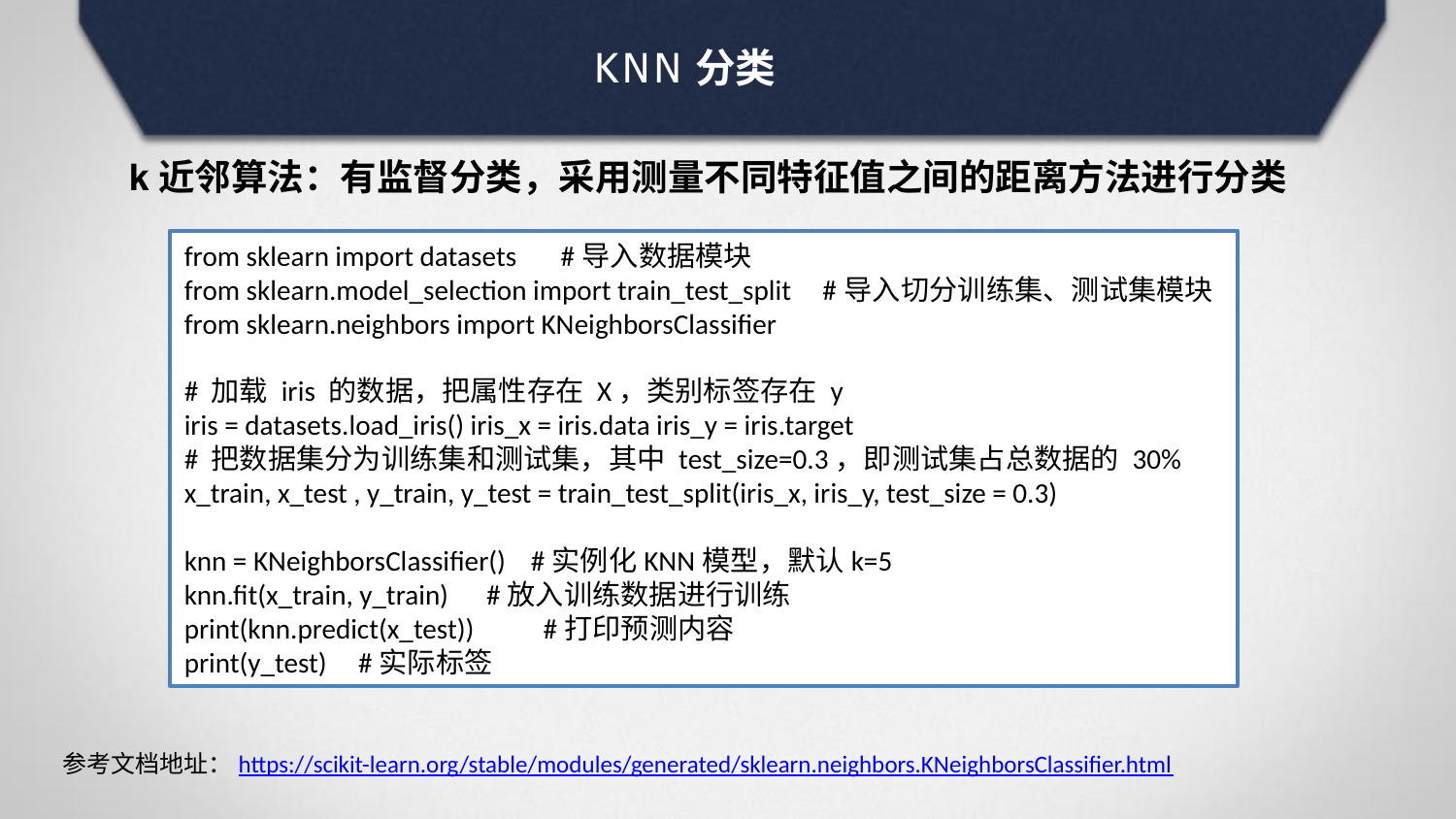

# KNN分类
k近邻算法：有监督分类，采用测量不同特征值之间的距离方法进行分类
from sklearn import datasets       #导入数据模块
from sklearn.model_selection import train_test_split     #导入切分训练集、测试集模块
from sklearn.neighbors import KNeighborsClassifier

# 加载 iris 的数据，把属性存在 X，类别标签存在 y
iris = datasets.load_iris() iris_x = iris.data iris_y = iris.target
# 把数据集分为训练集和测试集，其中 test_size=0.3，即测试集占总数据的 30%
x_train, x_test , y_train, y_test = train_test_split(iris_x, iris_y, test_size = 0.3)

knn = KNeighborsClassifier()    #实例化KNN模型，默认k=5
knn.fit(x_train, y_train)      #放入训练数据进行训练
print(knn.predict(x_test))           #打印预测内容
print(y_test)     #实际标签
参考文档地址：https://scikit-learn.org/stable/modules/generated/sklearn.neighbors.KNeighborsClassifier.html